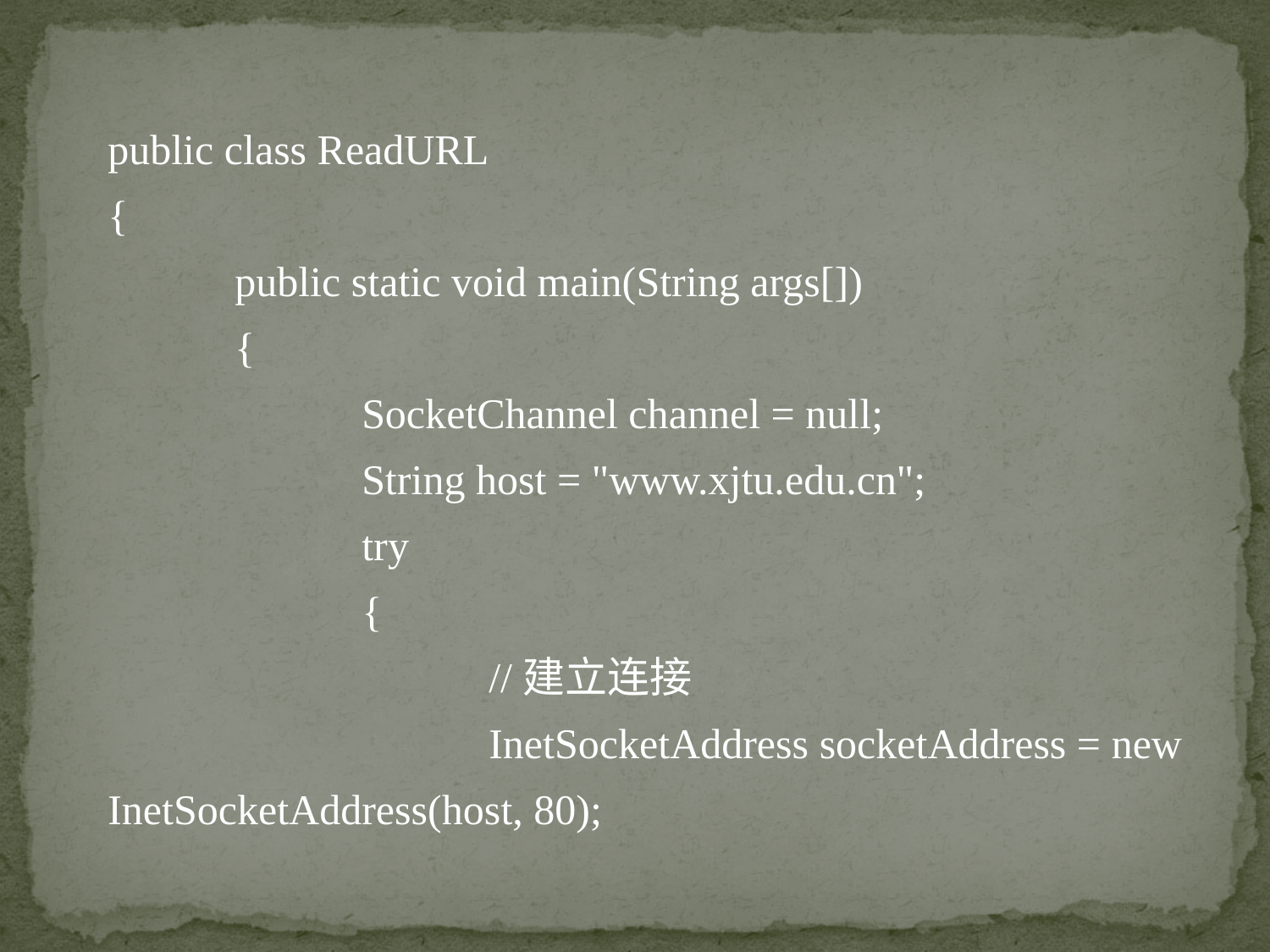

public class ReadURL
{
	public static void main(String args[])
	{
		SocketChannel channel = null;
		String host = "www.xjtu.edu.cn";
		try
		{
			//建立连接
			InetSocketAddress socketAddress = new InetSocketAddress(host, 80);